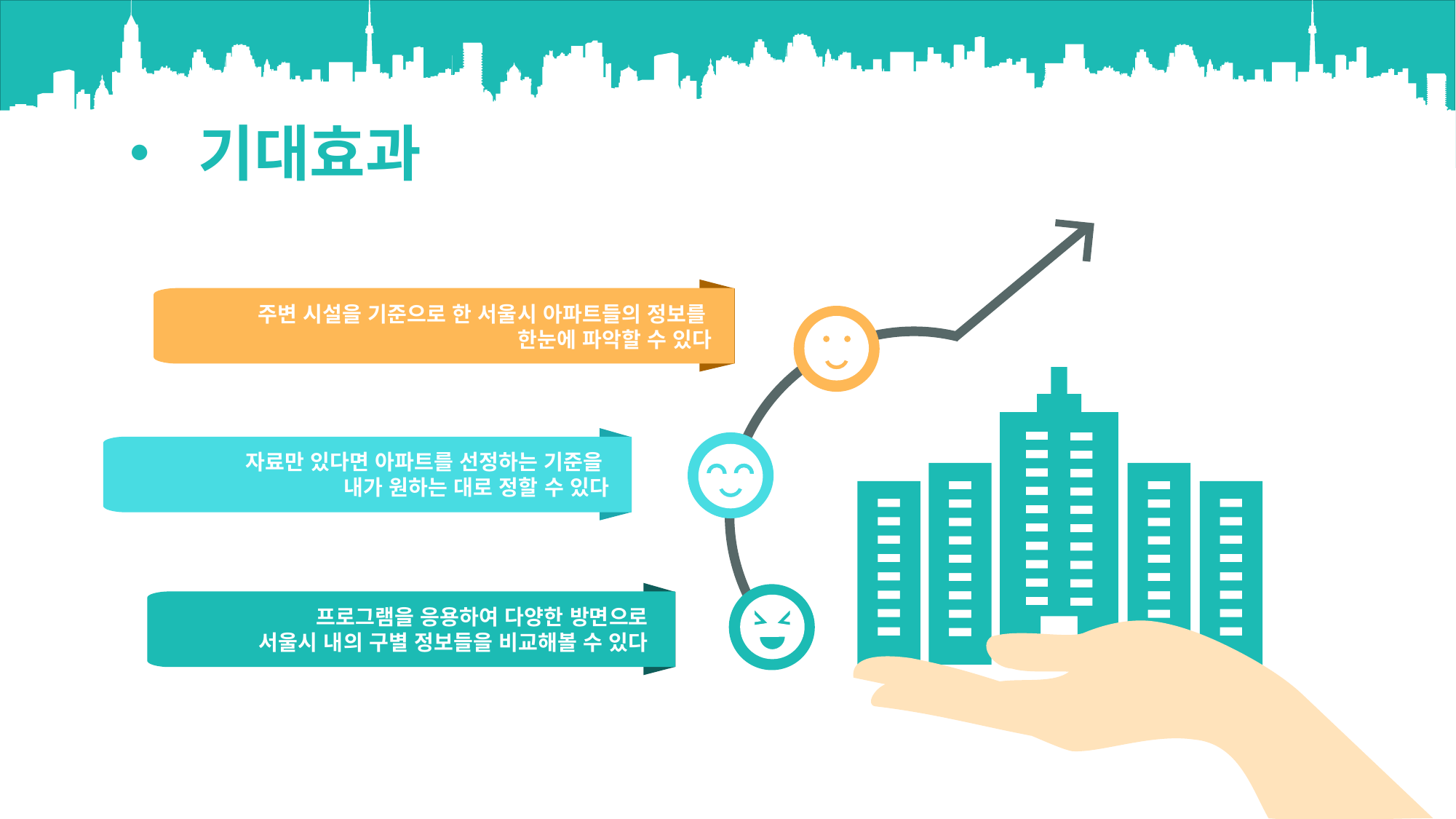

• 기대효과

주변 시설을 기준으로 한 서울시 아파트들의 정보를
한눈에 파악할 수 있다

자료만 있다면 아파트를 선정하는 기준을
내가 원하는 대로 정할 수 있다

프로그램을 응용하여 다양한 방면으로
서울시 내의 구별 정보들을 비교해볼 수 있다